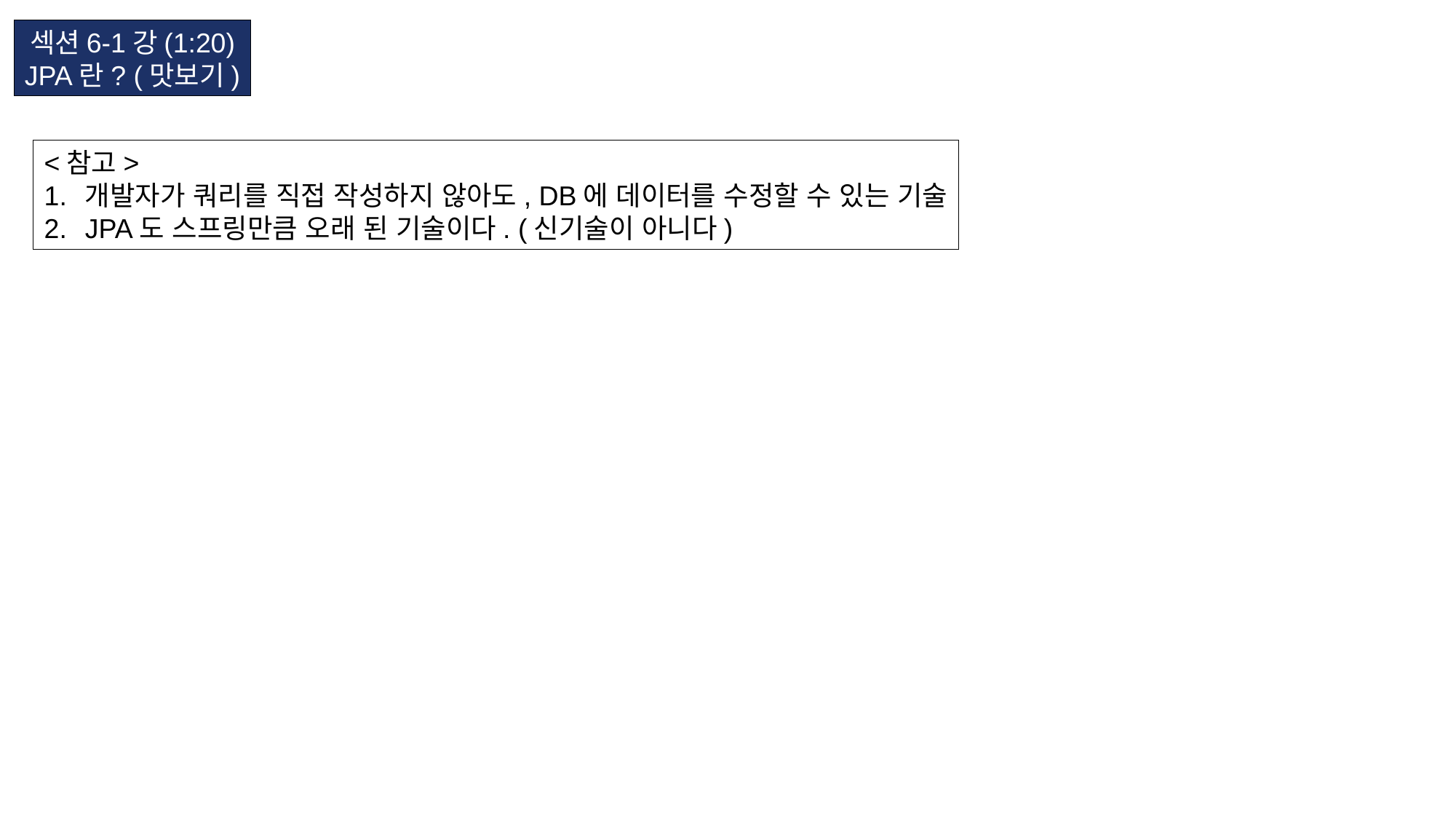

섹션6-1강(1:20)
JPA란? (맛보기)
<참고>
개발자가 쿼리를 직접 작성하지 않아도, DB에 데이터를 수정할 수 있는 기술
JPA도 스프링만큼 오래 된 기술이다. (신기술이 아니다)